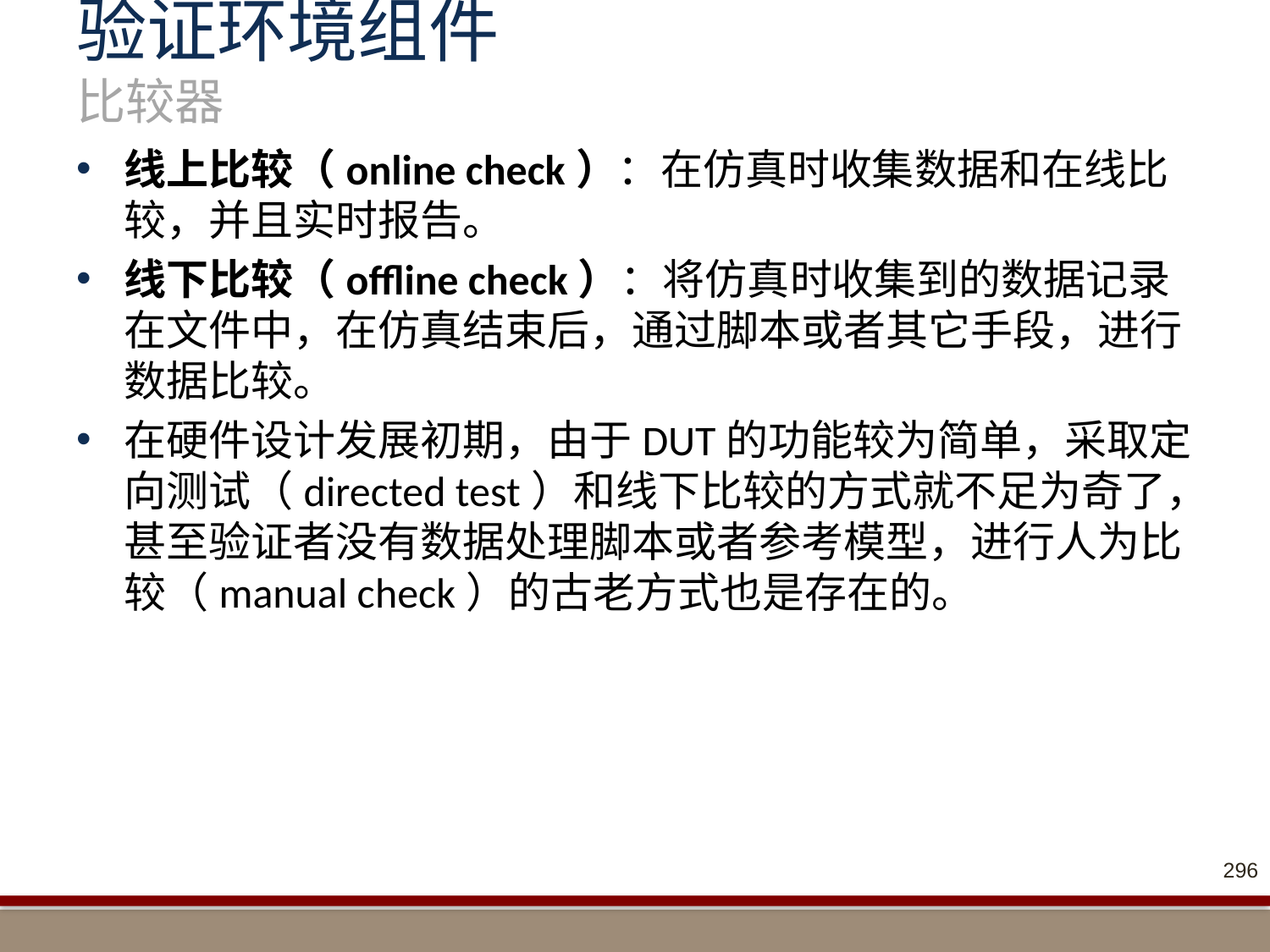

# 验证环境组件 比较器
线上比较（online check）：在仿真时收集数据和在线比较，并且实时报告。
线下比较（offline check）：将仿真时收集到的数据记录在文件中，在仿真结束后，通过脚本或者其它手段，进行数据比较。
在硬件设计发展初期，由于DUT的功能较为简单，采取定向测试（directed test）和线下比较的方式就不足为奇了，甚至验证者没有数据处理脚本或者参考模型，进行人为比较（manual check）的古老方式也是存在的。

296